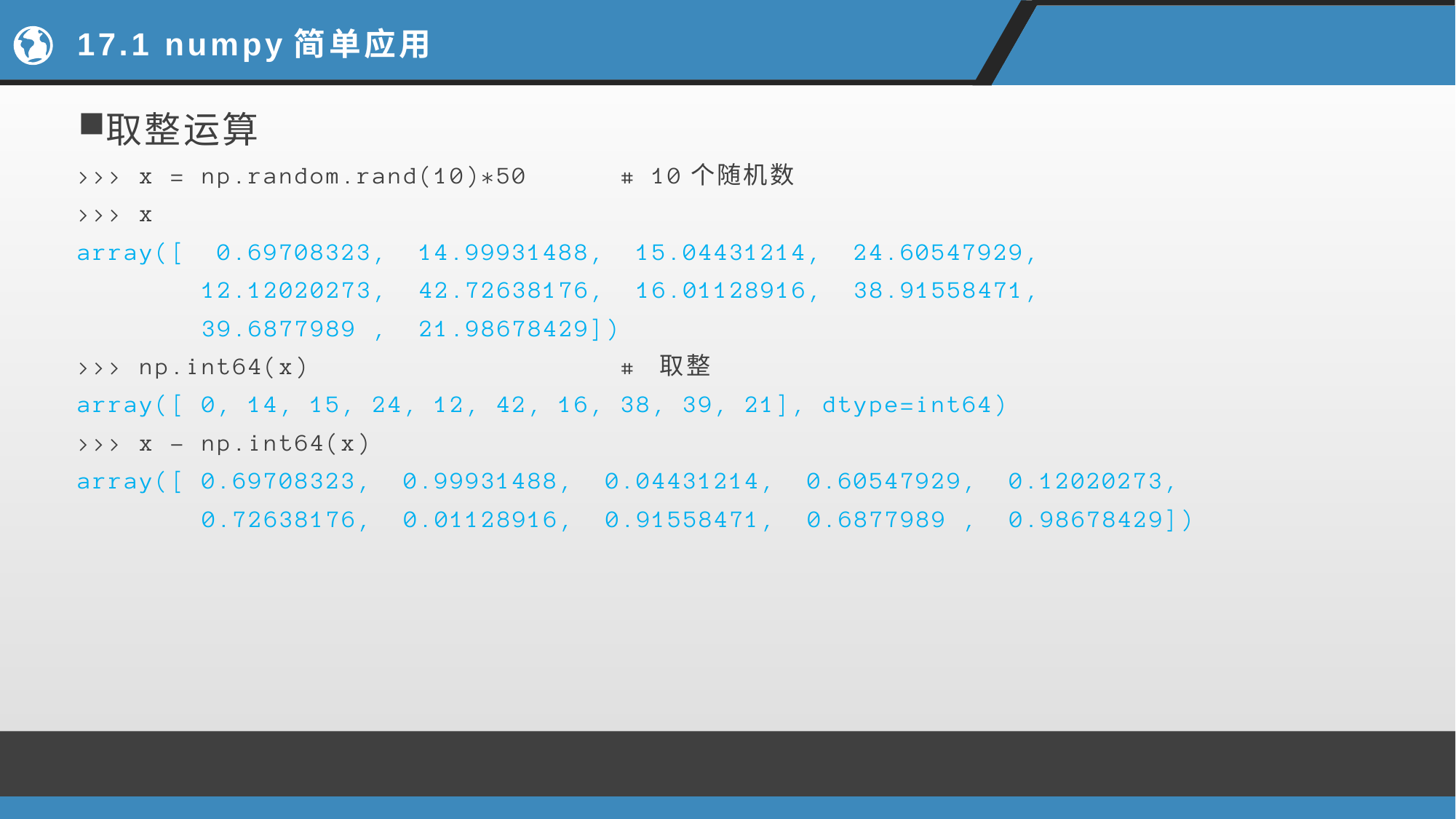

# 17.1 numpy简单应用

取整运算
>>> x = np.random.rand(10)*50      # 10个随机数
>>> x
array([  0.69708323,  14.99931488,  15.04431214,  24.60547929,
        12.12020273,  42.72638176,  16.01128916,  38.91558471,
        39.6877989 ,  21.98678429])
>>> np.int64(x)                    # 取整
array([ 0, 14, 15, 24, 12, 42, 16, 38, 39, 21], dtype=int64)
>>> x - np.int64(x)
array([ 0.69708323,  0.99931488,  0.04431214,  0.60547929,  0.12020273,
        0.72638176,  0.01128916,  0.91558471,  0.6877989 ,  0.98678429])